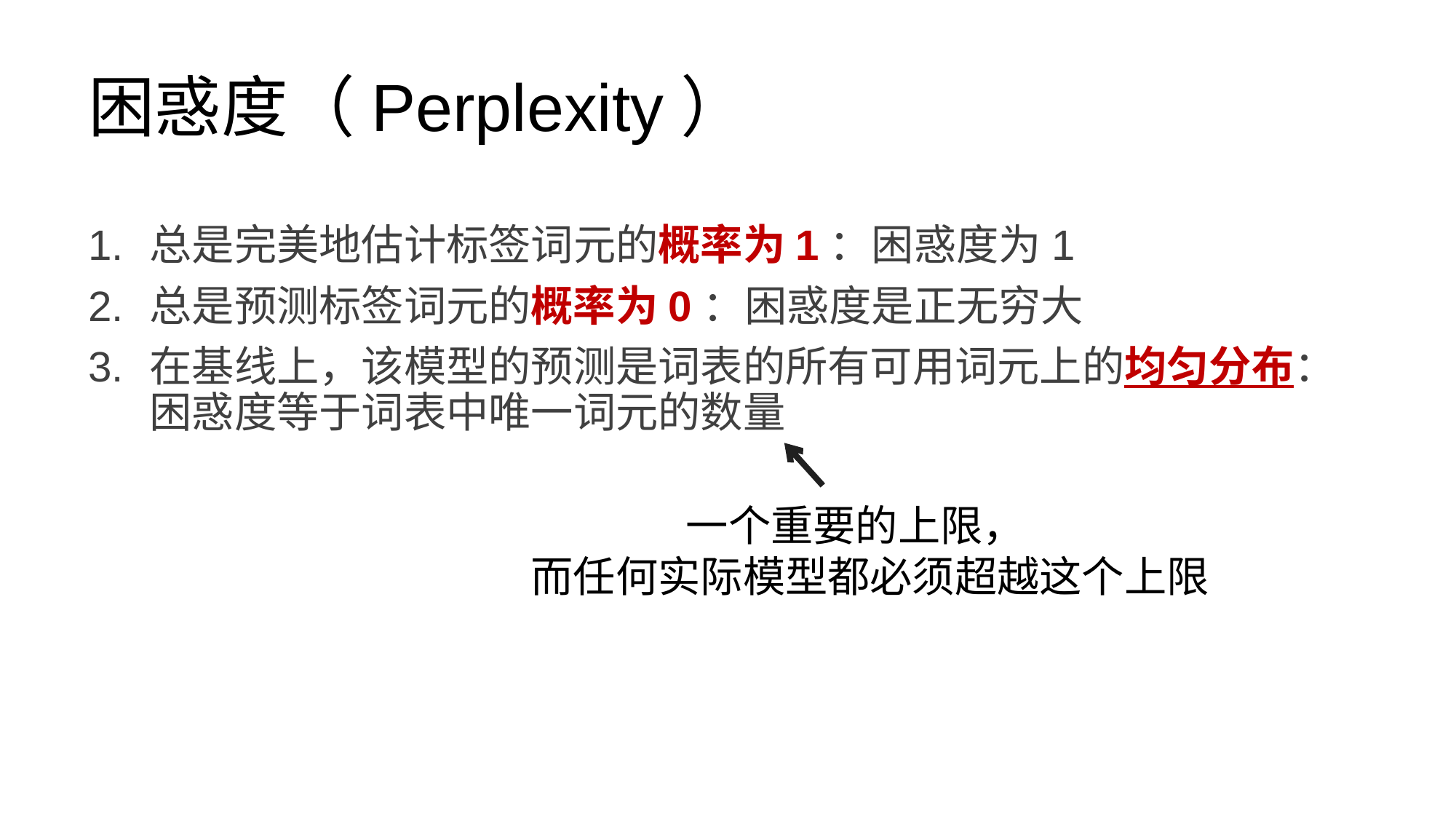

# 困惑度（Perplexity）
总是完美地估计标签词元的概率为1：困惑度为1
总是预测标签词元的概率为0：困惑度是正无穷大
在基线上，该模型的预测是词表的所有可用词元上的均匀分布：困惑度等于词表中唯一词元的数量
一个重要的上限，
  而任何实际模型都必须超越这个上限